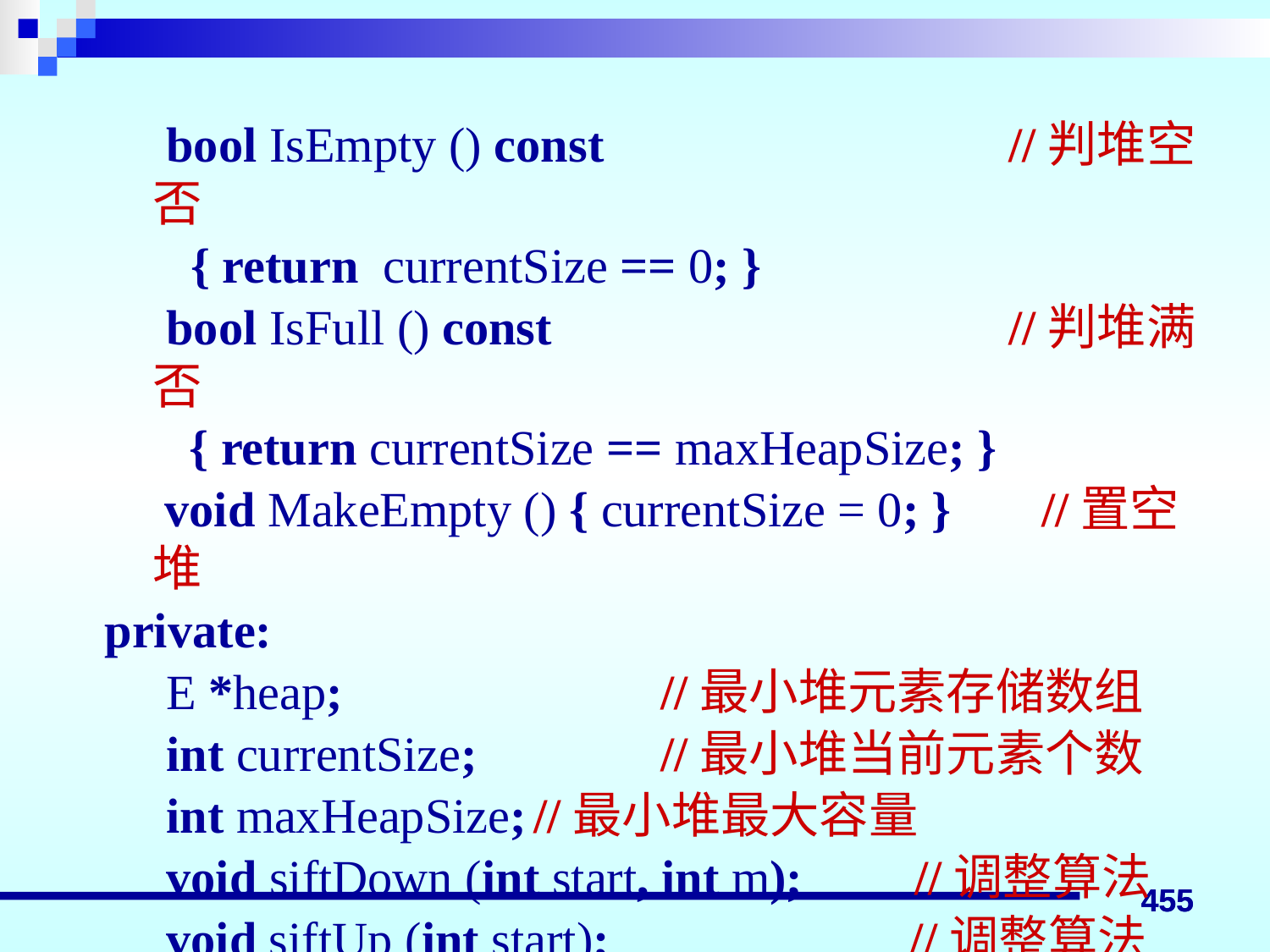

bool IsEmpty () const		                  //判堆空否
       { return  currentSize == 0; }
     bool IsFull () const		                  //判堆满否
 	   { return currentSize == maxHeapSize; }
	 void MakeEmpty () { currentSize = 0; }	//置空堆
private:
     E *heap;			//最小堆元素存储数组
     int currentSize;		//最小堆当前元素个数
     int maxHeapSize;	//最小堆最大容量
     void siftDown (int start, int m);	//调整算法
     void siftUp (int start);		          //调整算法
};
455
455